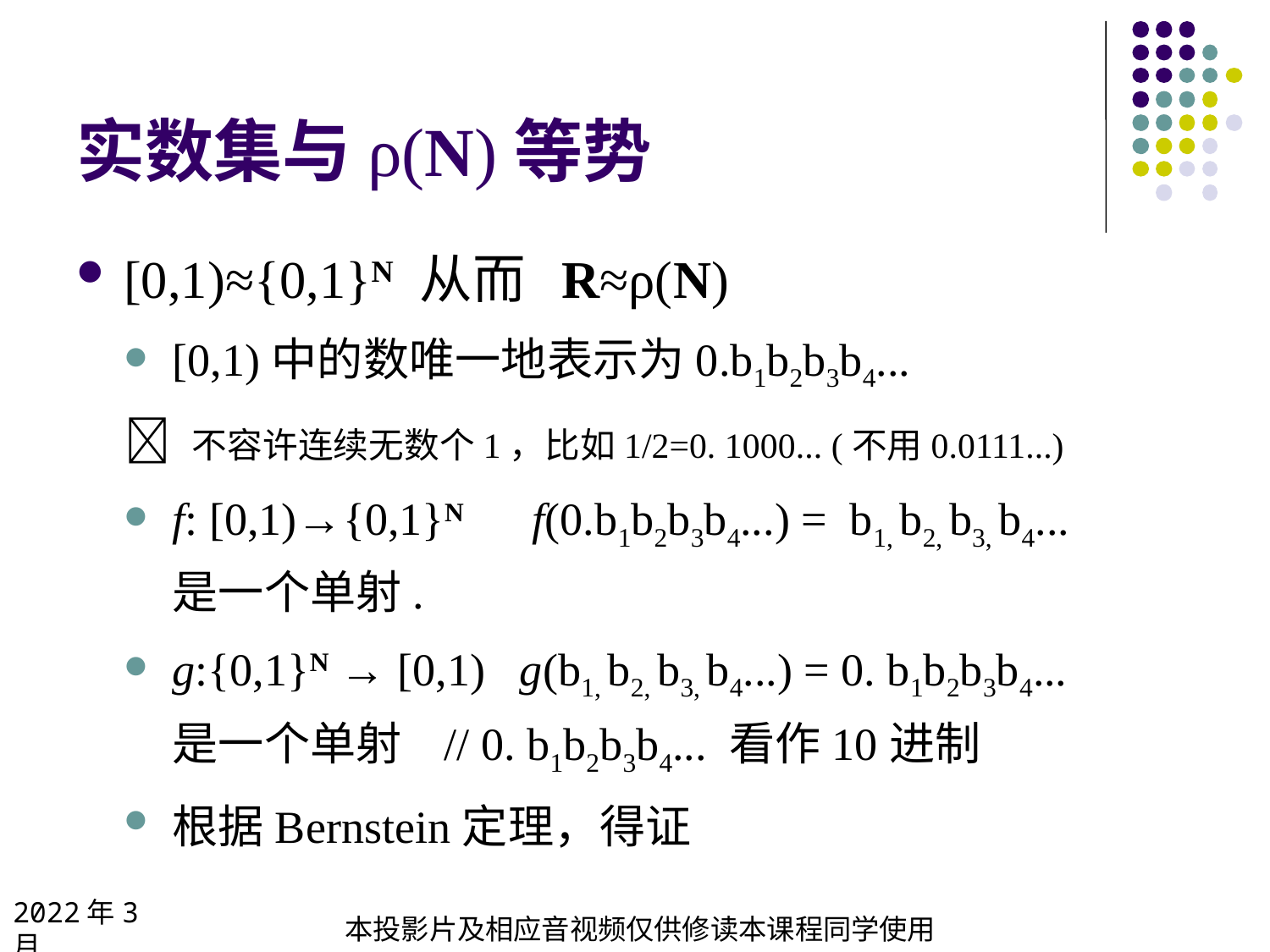

# 实数集与ρ(N)等势
[0,1)≈{0,1}N 从而  R≈ρ(N)
[0,1)中的数唯一地表示为0.b1b2b3b4...
􏰣 不容许连续无数个1，比如1/2=0. 1000... (不用0.0111...)
f: [0,1)→{0,1}N      f(0.b1b2b3b4...) =  b1, b2, b3, b4...
是一个单射.
g:{0,1}N → [0,1)   g(b1, b2, b3, b4...) = 0. b1b2b3b4...
是一个单射   // 0. b1b2b3b4... 看作10进制
根据Bernstein定理，得证

2022年3月
本投影片及相应音视频仅供修读本课程同学使用
25